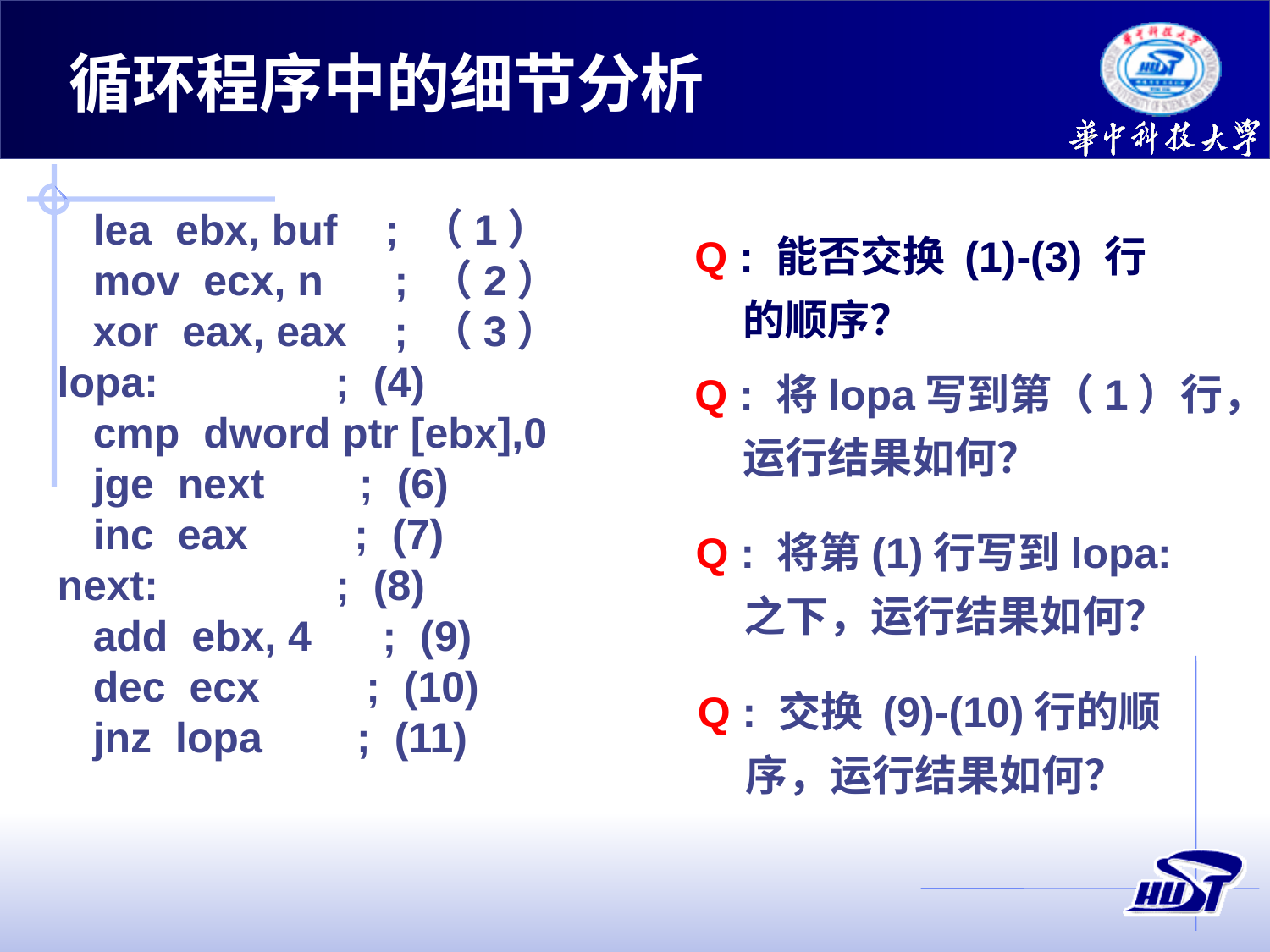

循环程序中的细节分析
   lea  ebx, buf    ; （1）
   mov  ecx, n      ; （2）
   xor  eax, eax    ; （3）
lopa:               ;  (4)
   cmp  dword ptr [ebx],0
   jge  next        ;  (6)
   inc  eax         ;  (7)
next:               ;  (8)
   add  ebx, 4      ;  (9)
   dec  ecx         ;  (10)
   jnz  lopa        ;  (11)
Q : 能否交换 (1)-(3) 行
    的顺序？
Q : 将lopa写到第（1）行，
    运行结果如何？
Q : 将第(1)行写到lopa:
    之下，运行结果如何？
Q : 交换 (9)-(10)行的顺
    序，运行结果如何？